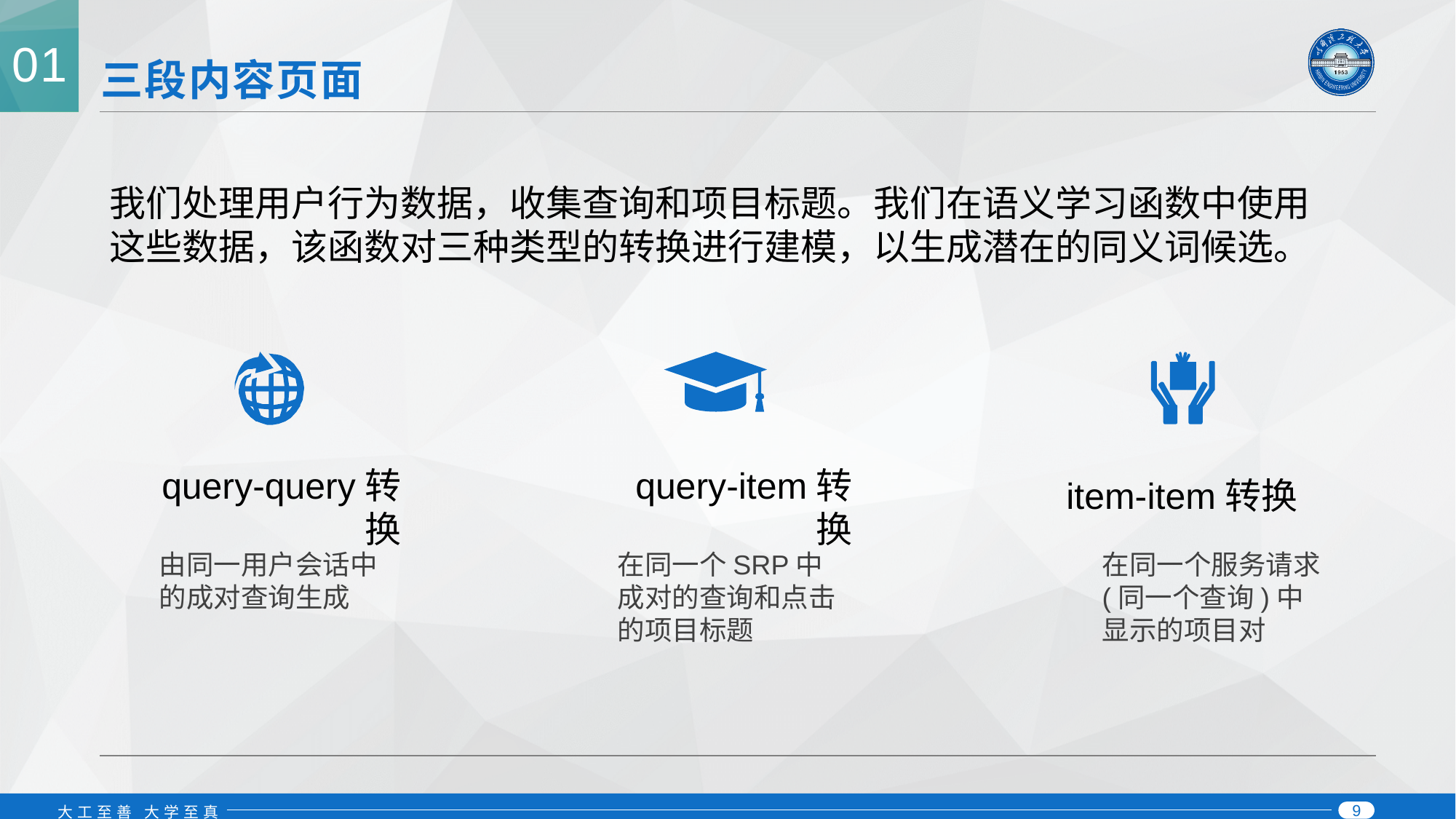

01
# 三段内容页面
我们处理用户行为数据，收集查询和项目标题。我们在语义学习函数中使用这些数据，该函数对三种类型的转换进行建模，以生成潜在的同义词候选。

query-query转换
query-item转换
item-item转换
由同一用户会话中的成对查询生成
在同一个SRP中成对的查询和点击的项目标题
在同一个服务请求(同一个查询)中显示的项目对